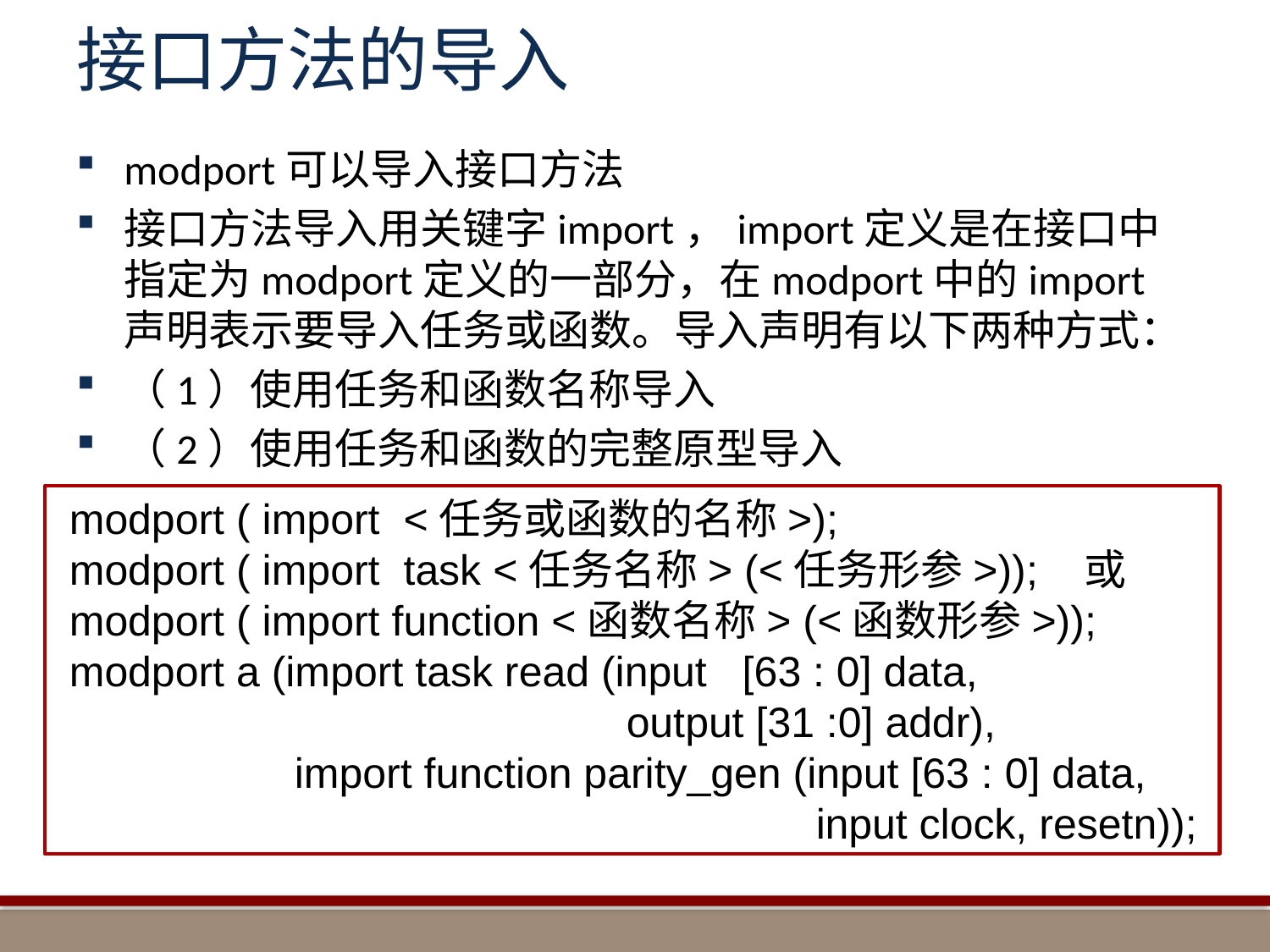

# 接口方法的导入
modport可以导入接口方法
接口方法导入用关键字import，import定义是在接口中指定为modport定义的一部分，在modport中的import声明表示要导入任务或函数。导入声明有以下两种方式：
（1）使用任务和函数名称导入
（2）使用任务和函数的完整原型导入
 modport ( import  <任务或函数的名称>);
 modport ( import  task <任务名称> (<任务形参>));   或
 modport ( import function <函数名称> (<函数形参>));
 modport a (import task read (input   [63 : 0] data,
                                                output [31 :0] addr),
                    import function parity_gen (input [63 : 0] data,
                                                                input clock, resetn));